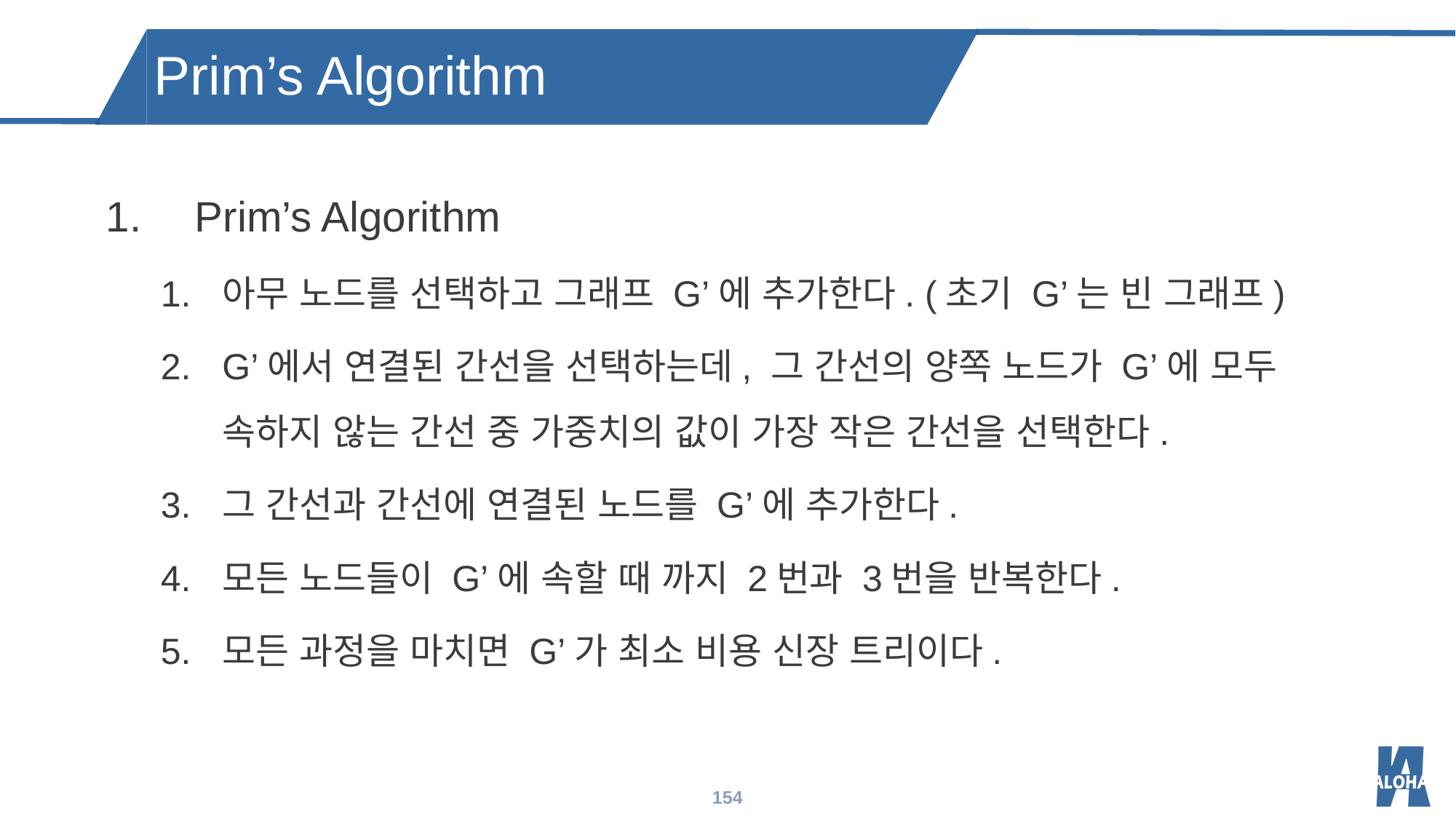

Prim’s Algorithm
Prim’s Algorithm
아무 노드를 선택하고 그래프 G’에 추가한다. (초기 G’는 빈 그래프)
G’에서 연결된 간선을 선택하는데, 그 간선의 양쪽 노드가 G’에 모두 속하지 않는 간선 중 가중치의 값이 가장 작은 간선을 선택한다.
그 간선과 간선에 연결된 노드를 G’에 추가한다.
모든 노드들이 G’에 속할 때 까지 2번과 3번을 반복한다.
모든 과정을 마치면 G’가 최소 비용 신장 트리이다.

154